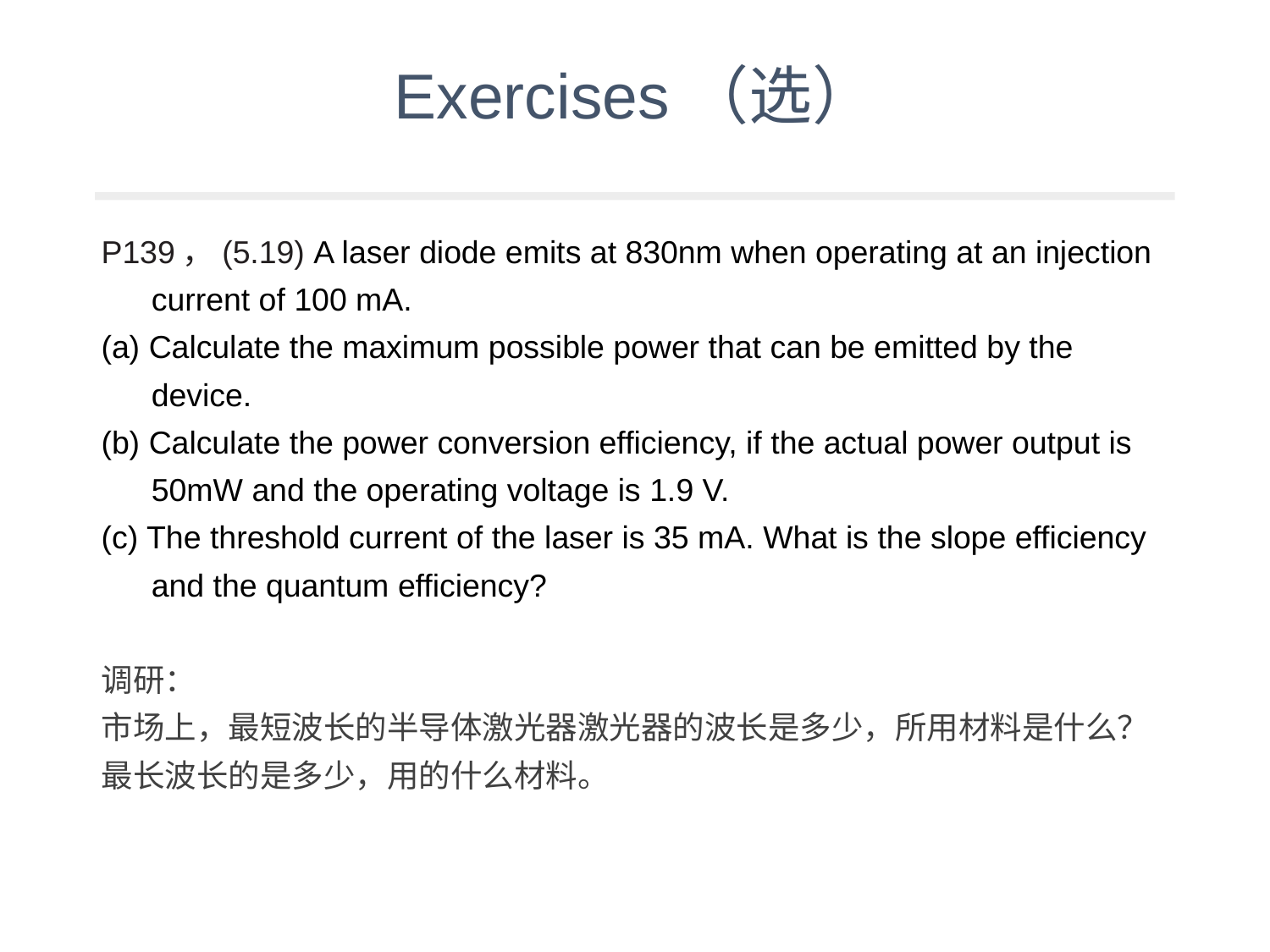

# Exercises（选）
P139，(5.19) A laser diode emits at 830nm when operating at an injection current of 100 mA.
(a) Calculate the maximum possible power that can be emitted by the device.
(b) Calculate the power conversion efficiency, if the actual power output is 50mW and the operating voltage is 1.9 V.
(c) The threshold current of the laser is 35 mA. What is the slope efficiency and the quantum efficiency?

调研：
市场上，最短波长的半导体激光器激光器的波长是多少，所用材料是什么？最长波长的是多少，用的什么材料。